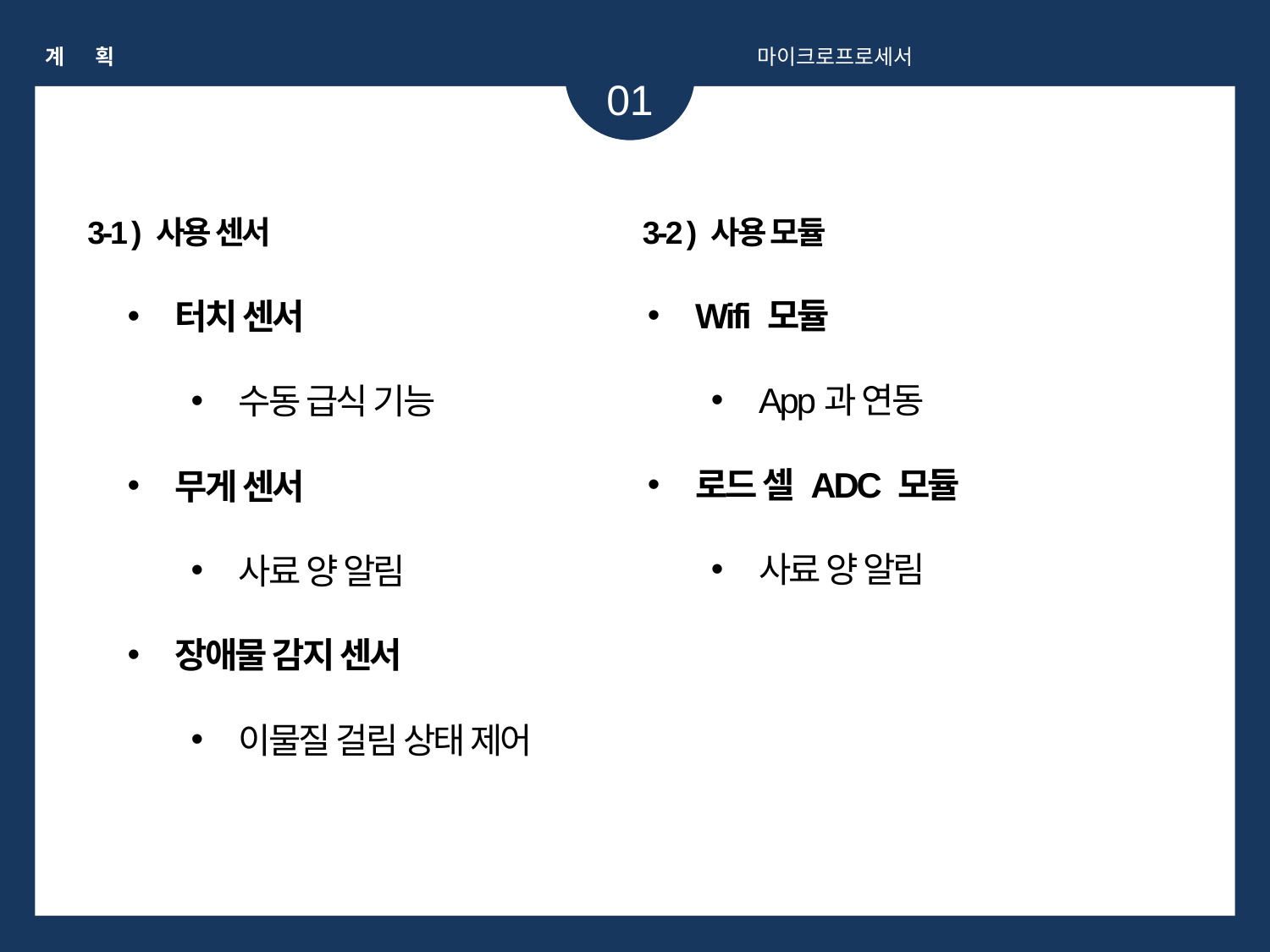

계          획
마이크로프로세서
01

3-1 ) 사용 센서
3-2 ) 사용 모듈
Wifi 모듈
App과 연동
로드 셀 ADC 모듈
사료 양 알림
터치 센서
수동 급식 기능
무게 센서
사료 양 알림
장애물 감지 센서
이물질 걸림 상태 제어